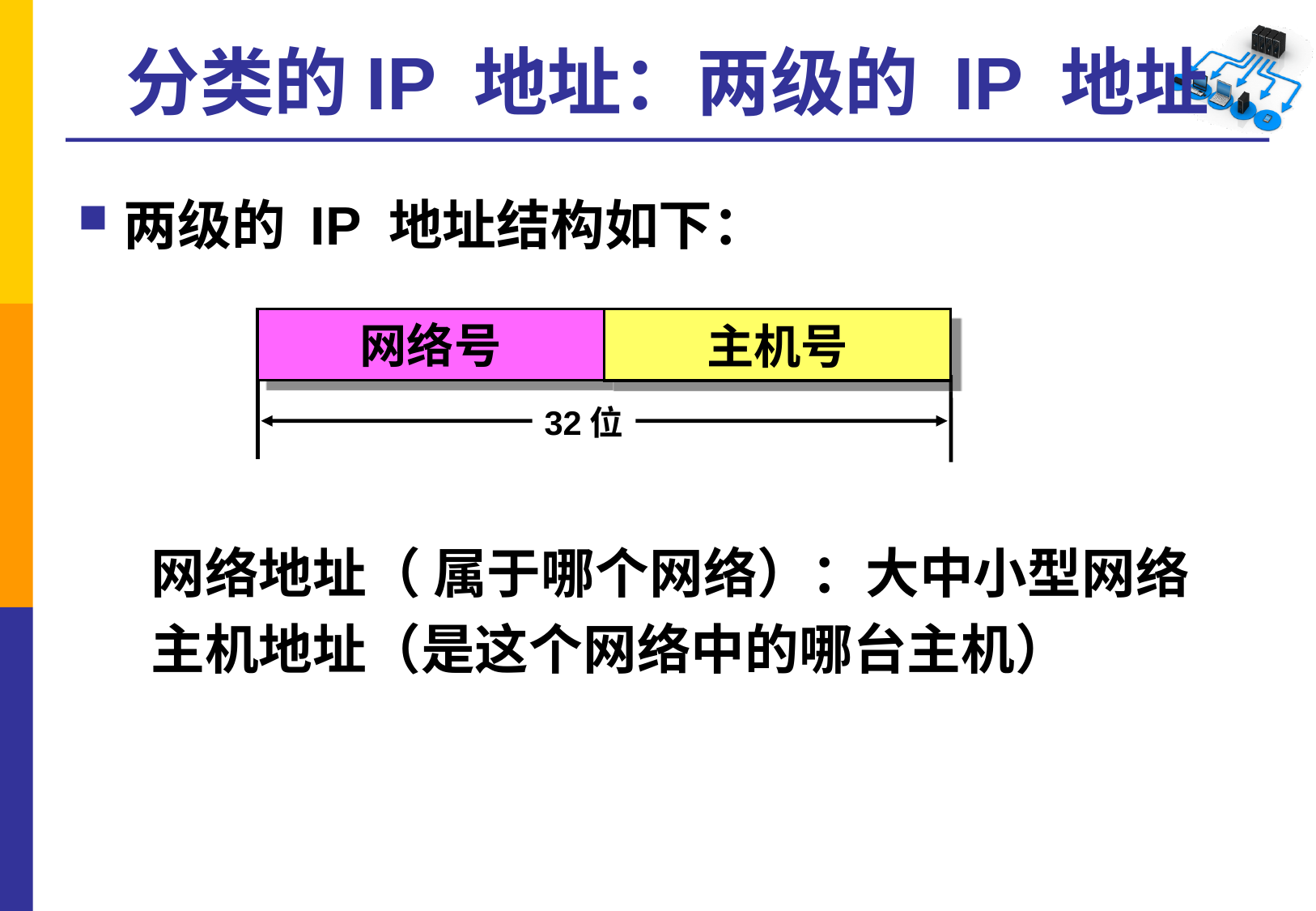

# 分类的IP 地址：两级的 IP 地址
两级的 IP 地址结构如下：

网络号
主机号

32位

网络地址（ 属于哪个网络）：大中小型网络
主机地址（是这个网络中的哪台主机）